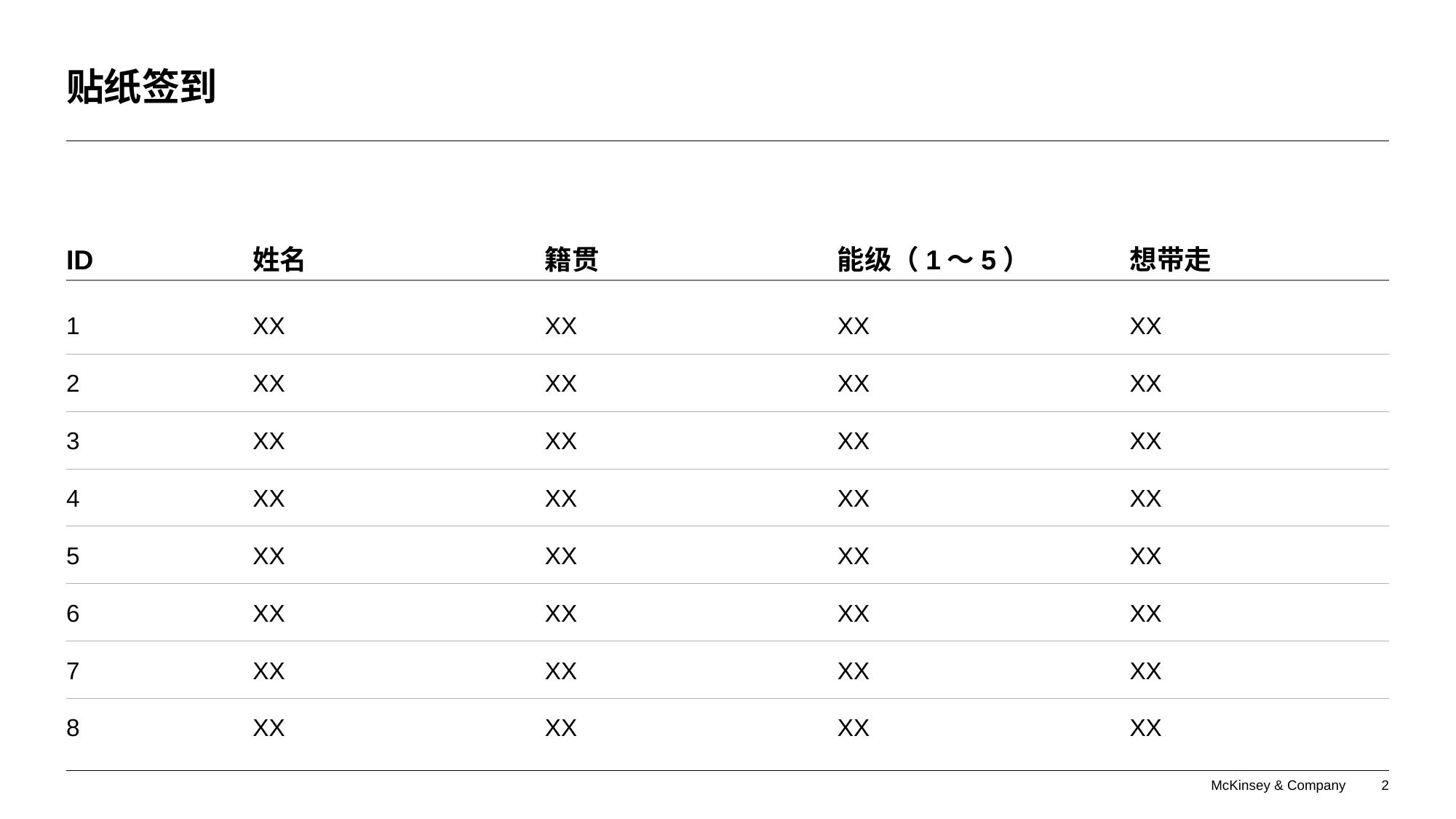

# 贴纸签到
ID
姓名
籍贯
能级（1～5）
想带走
1
XX
XX
XX
XX
2
XX
XX
XX
XX
3
XX
XX
XX
XX
4
XX
XX
XX
XX
5
XX
XX
XX
XX
6
XX
XX
XX
XX
7
XX
XX
XX
XX
8
XX
XX
XX
XX